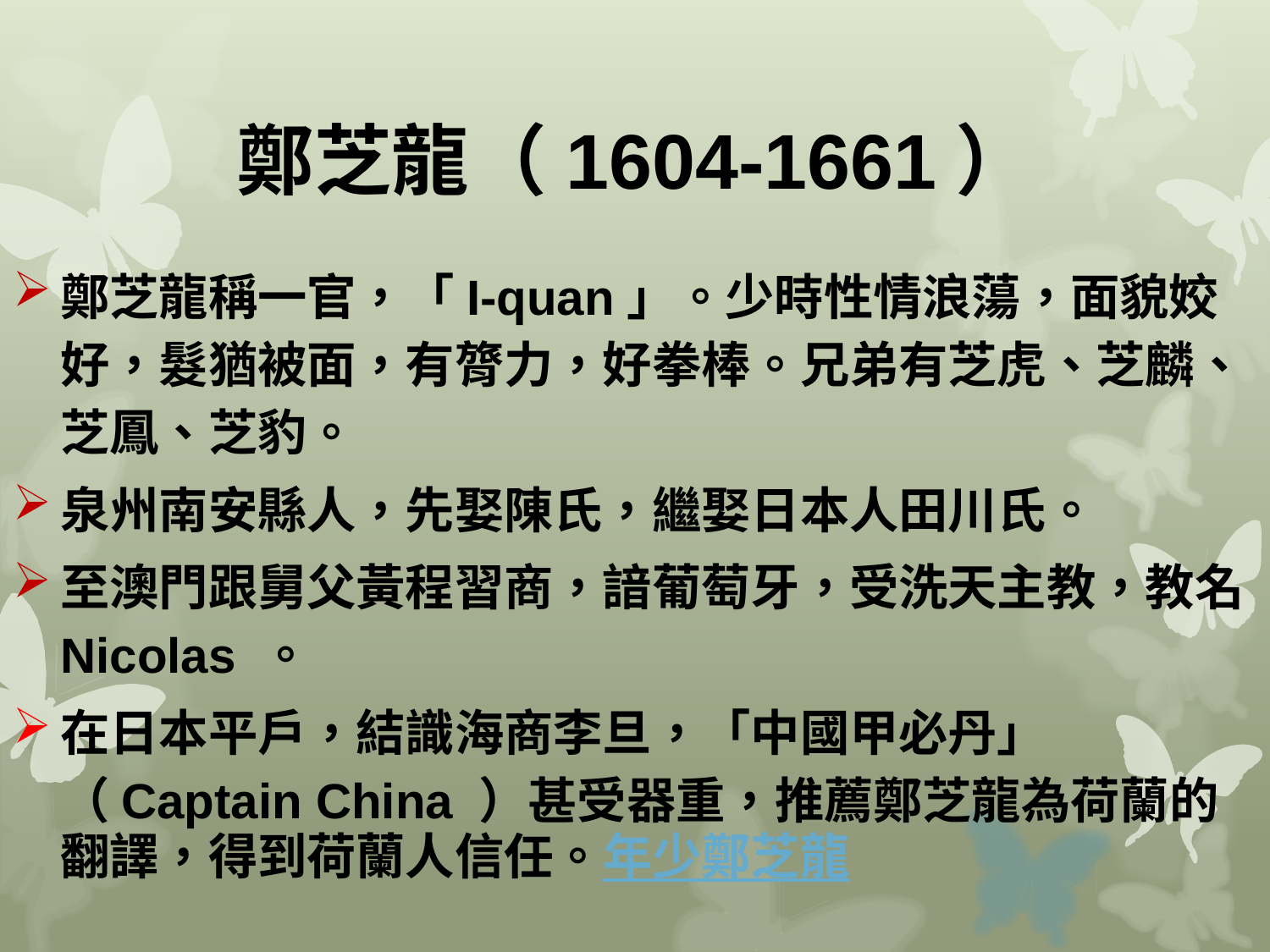

# 鄭芝龍（1604-1661）
鄭芝龍稱一官，「I-quan」。少時性情浪蕩，面貌姣好，髮猶被面，有膂力，好拳棒。兄弟有芝虎、芝麟、芝鳳、芝豹。
泉州南安縣人，先娶陳氏，繼娶日本人田川氏。
至澳門跟舅父黃程習商，諳葡萄牙，受洗天主教，教名Nicolas 。
在日本平戶，結識海商李旦，「中國甲必丹」（Captain China ）甚受器重，推薦鄭芝龍為荷蘭的翻譯，得到荷蘭人信任。年少鄭芝龍